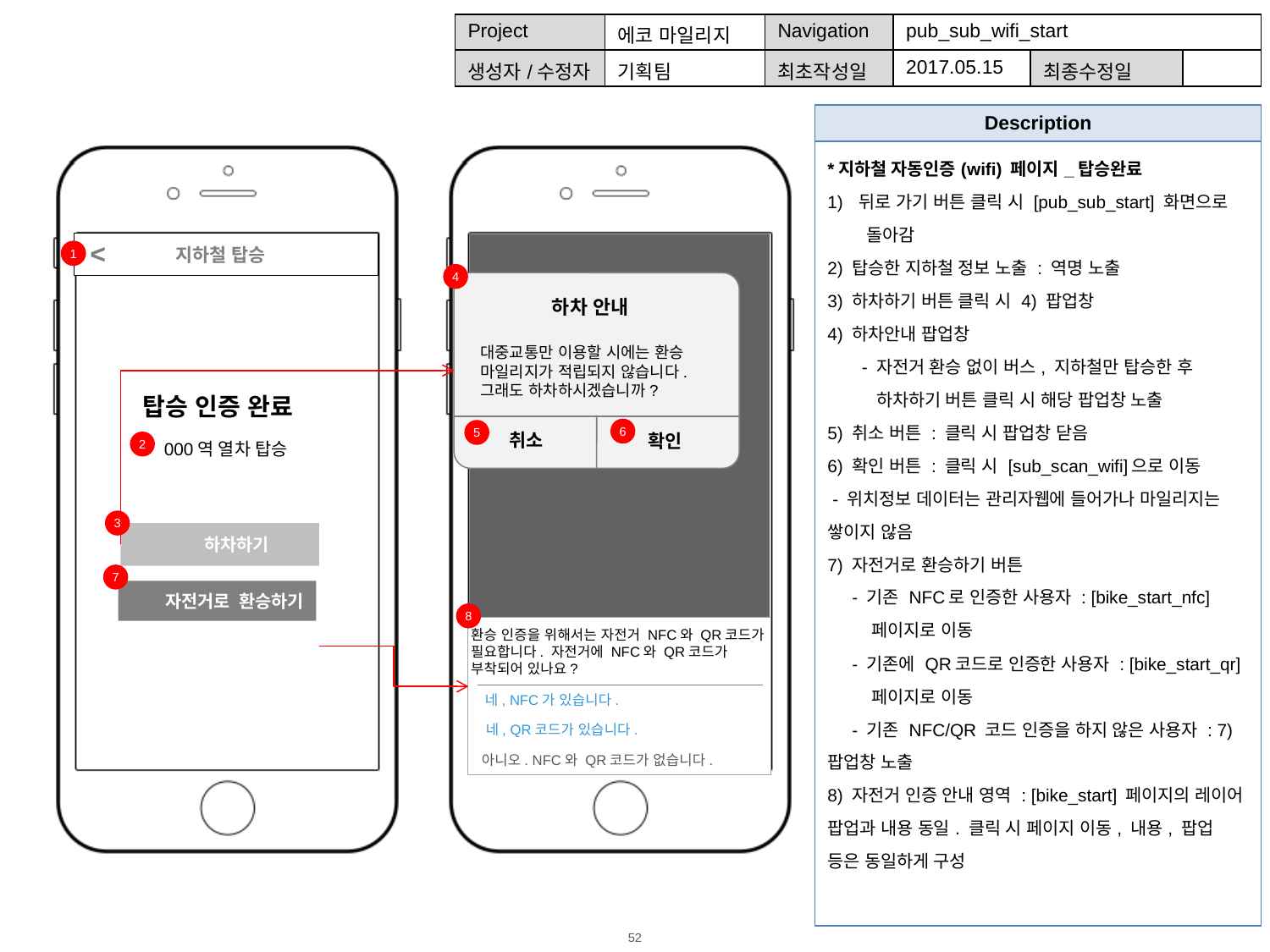

| Project | 에코 마일리지 | Navigation | pub\_sub\_wifi\_start |  |  |
| --- | --- | --- | --- | --- | --- |
| 생성자/수정자 | 기획팀 | 최초작성일 | 2017.05.15 | 최종수정일 |  |
| Description |
| --- |
| \*지하철 자동인증(wifi) 페이지\_탑승완료 뒤로 가기 버튼 클릭 시 [pub\_sub\_start] 화면으로 돌아감 2) 탑승한 지하철 정보 노출 : 역명 노출 3) 하차하기 버튼 클릭 시 4) 팝업창 4) 하차안내 팝업창 - 자전거 환승 없이 버스, 지하철만 탑승한 후 하차하기 버튼 클릭 시 해당 팝업창 노출 5) 취소 버튼 : 클릭 시 팝업창 닫음 6) 확인 버튼 : 클릭 시 [sub\_scan\_wifi]으로 이동 - 위치정보 데이터는 관리자웹에 들어가나 마일리지는 쌓이지 않음 7) 자전거로 환승하기 버튼 - 기존 NFC로 인증한 사용자 : [bike\_start\_nfc] 페이지로 이동 - 기존에 QR코드로 인증한 사용자 : [bike\_start\_qr] 페이지로 이동 - 기존 NFC/QR 코드 인증을 하지 않은 사용자 : 7) 팝업창 노출 8) 자전거 인증 안내 영역 : [bike\_start] 페이지의 레이어 팝업과 내용 동일. 클릭 시 페이지 이동, 내용, 팝업 등은 동일하게 구성 |
<
<
                 지하철 탑승

1
1
4

하차 안내
성공확률 50%
대중교통만 이용할 시에는 환승
마일리지가 적립되지 않습니다.
그래도 하차하시겠습니까?
탑승 인증 완료
6
5
취소
확인
환승 인증 완료
2
000역 열차 탑승
3
      하차하기
7
   자전거로  환승하기
8

환승 인증을 위해서는 자전거 NFC와 QR코드가
필요합니다. 자전거에 NFC와 QR코드가
부착되어 있나요?
네, NFC가 있습니다.
네, QR코드가 있습니다.
아니오. NFC와 QR코드가 없습니다.